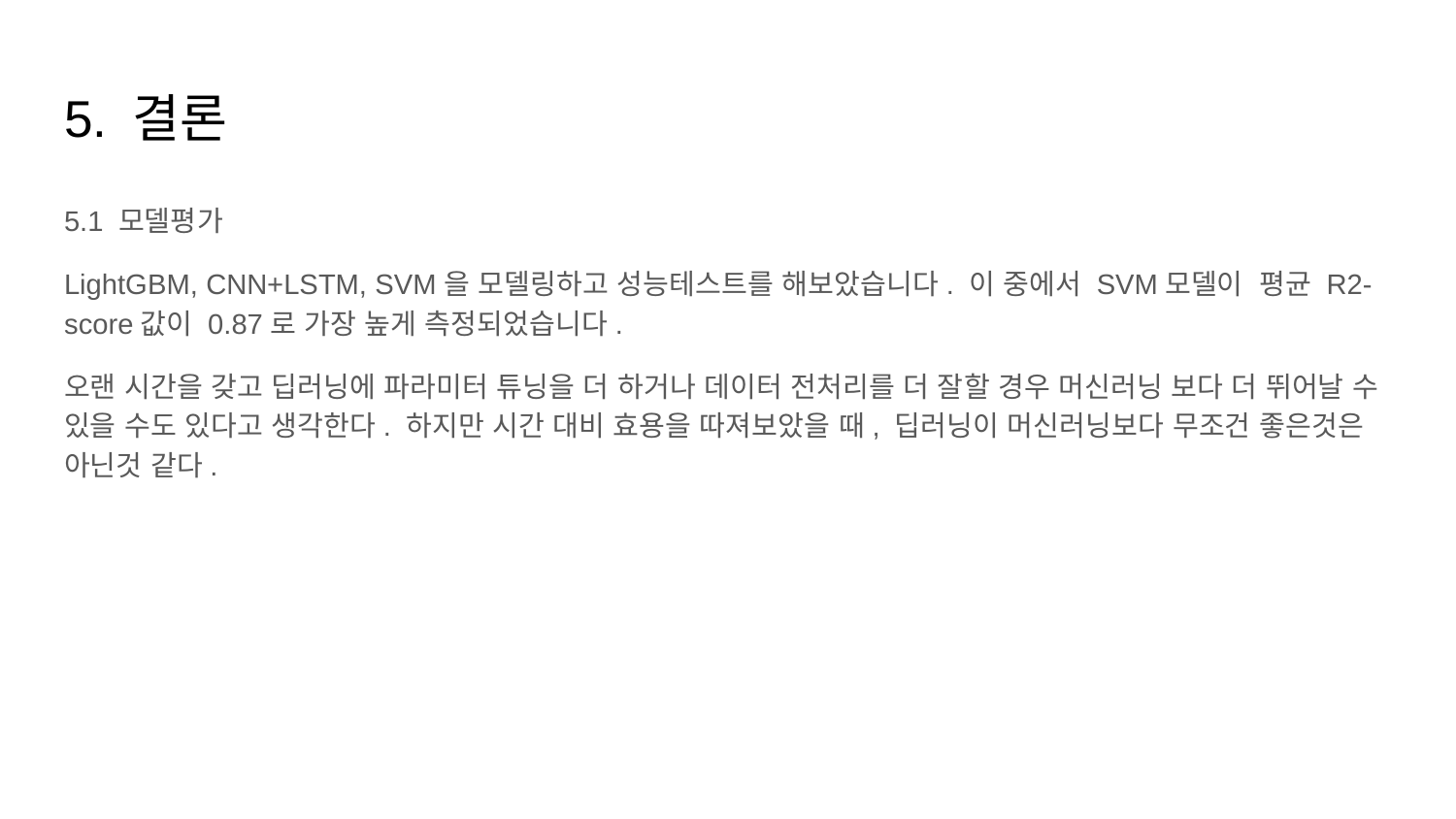

# 5. 결론
5.1 모델평가
LightGBM, CNN+LSTM, SVM을 모델링하고 성능테스트를 해보았습니다. 이 중에서 SVM모델이  평균 R2-score값이 0.87로 가장 높게 측정되었습니다.
오랜 시간을 갖고 딥러닝에 파라미터 튜닝을 더 하거나 데이터 전처리를 더 잘할 경우 머신러닝 보다 더 뛰어날 수 있을 수도 있다고 생각한다. 하지만 시간 대비 효용을 따져보았을 때, 딥러닝이 머신러닝보다 무조건 좋은것은 아닌것 같다.